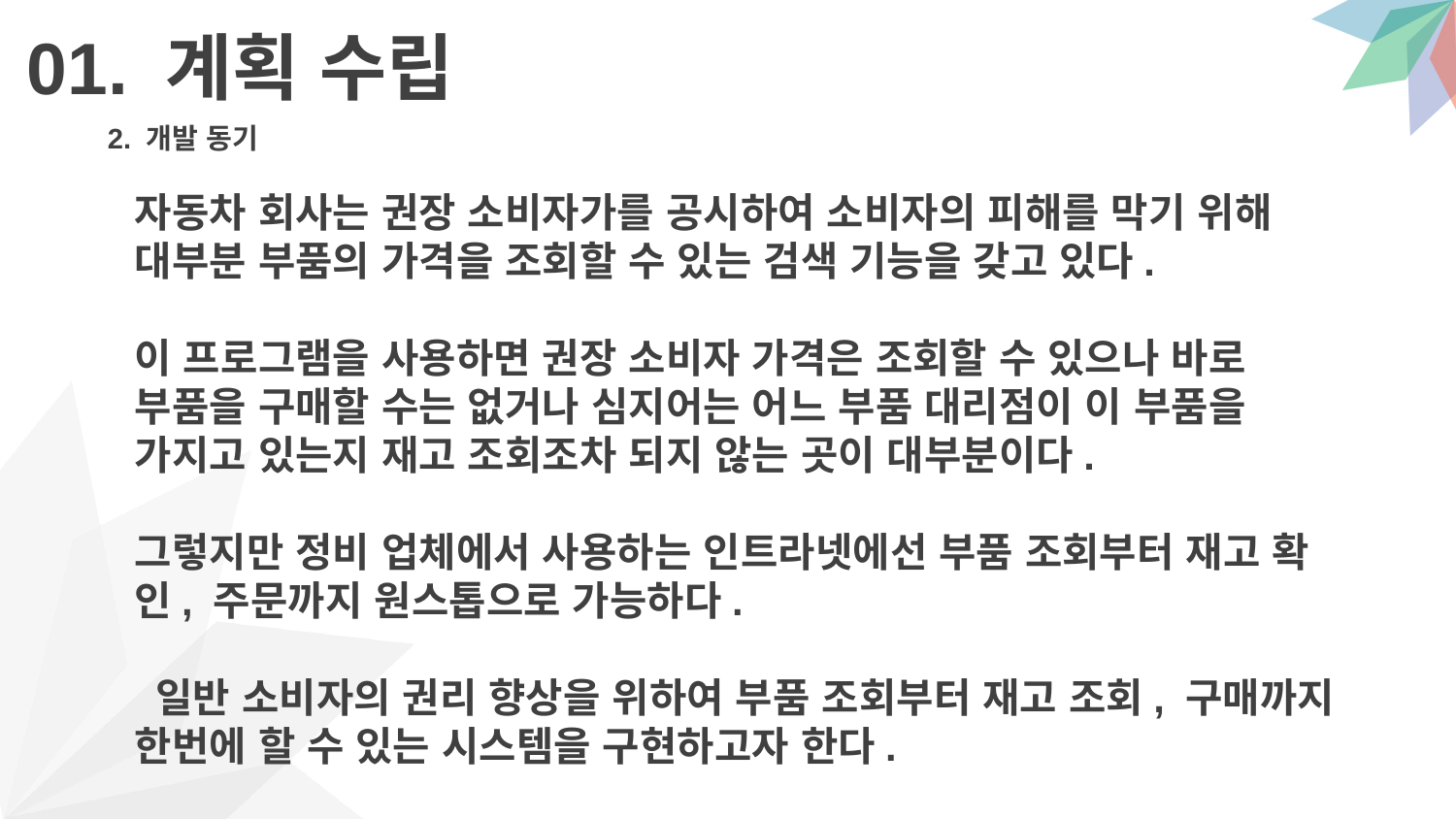

01. 계획 수립
2. 개발 동기
자동차 회사는 권장 소비자가를 공시하여 소비자의 피해를 막기 위해 대부분 부품의 가격을 조회할 수 있는 검색 기능을 갖고 있다.

이 프로그램을 사용하면 권장 소비자 가격은 조회할 수 있으나 바로 부품을 구매할 수는 없거나 심지어는 어느 부품 대리점이 이 부품을 가지고 있는지 재고 조회조차 되지 않는 곳이 대부분이다.

그렇지만 정비 업체에서 사용하는 인트라넷에선 부품 조회부터 재고 확인, 주문까지 원스톱으로 가능하다.

 일반 소비자의 권리 향상을 위하여 부품 조회부터 재고 조회, 구매까지 한번에 할 수 있는 시스템을 구현하고자 한다.